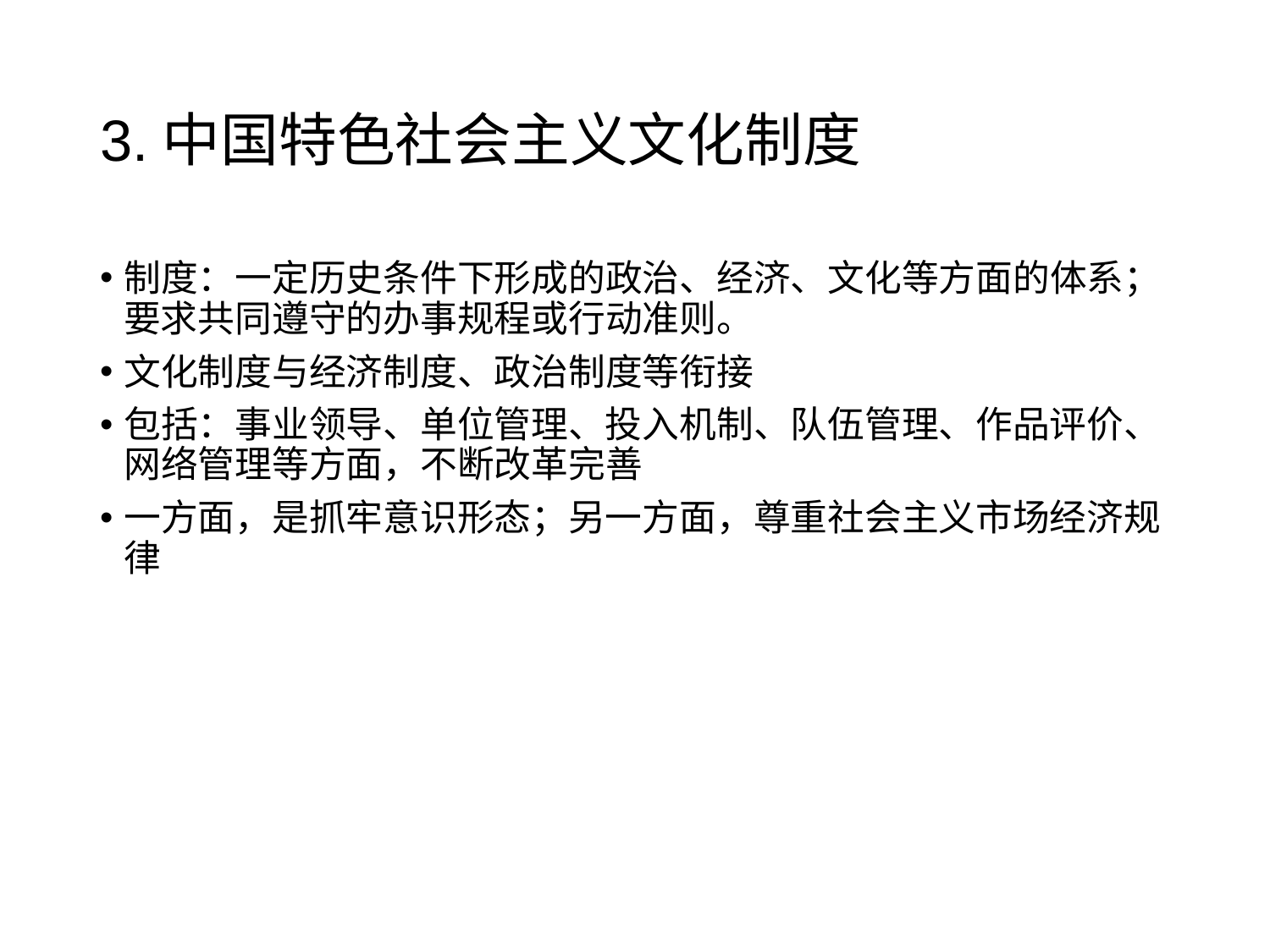

# 3.中国特色社会主义文化制度
制度：一定历史条件下形成的政治、经济、文化等方面的体系；要求共同遵守的办事规程或行动准则。
文化制度与经济制度、政治制度等衔接
包括：事业领导、单位管理、投入机制、队伍管理、作品评价、网络管理等方面，不断改革完善
一方面，是抓牢意识形态；另一方面，尊重社会主义市场经济规律